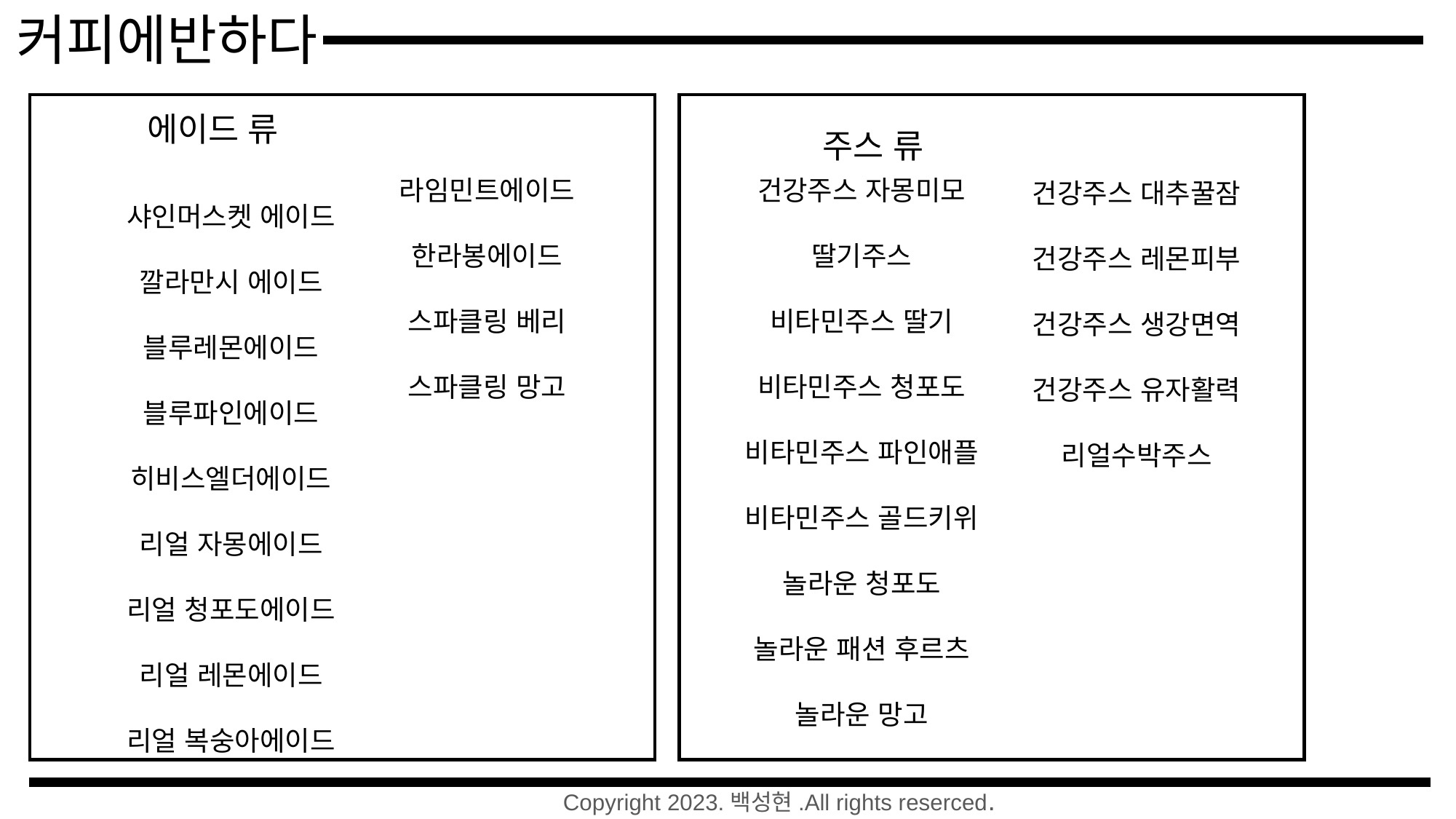

커피에반하다

에이드 류
주스 류
라임민트에이드

한라봉에이드

스파클링 베리

스파클링 망고
건강주스 자몽미모

딸기주스

비타민주스 딸기

비타민주스 청포도

비타민주스 파인애플

비타민주스 골드키위

놀라운 청포도

놀라운 패션 후르츠

놀라운 망고

건강주스 대추꿀잠

건강주스 레몬피부

건강주스 생강면역

건강주스 유자활력

리얼수박주스
샤인머스켓 에이드

깔라만시 에이드

블루레몬에이드

블루파인에이드

히비스엘더에이드

리얼 자몽에이드

리얼 청포도에이드

리얼 레몬에이드

리얼 복숭아에이드

Copyright 2023.백성현.All rights reserced.